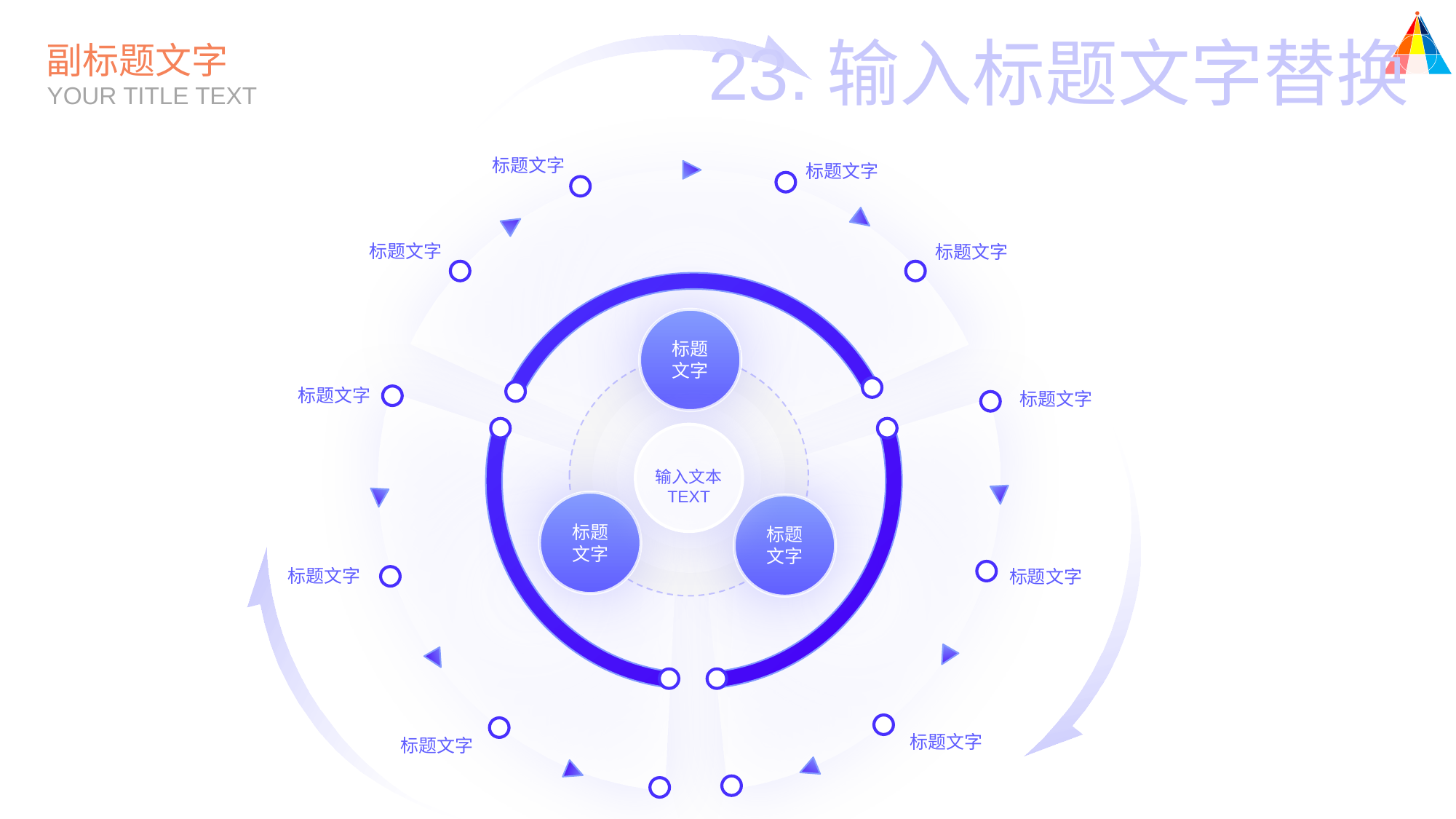

23.输入标题文字替换
副标题文字
YOUR TITLE TEXT
标题文字
标题文字

标题文字
标题文字

标题
文字

标题文字

标题文字

输入文本
TEXT

标题
文字
标题
文字

标题文字
标题文字

标题文字
标题文字